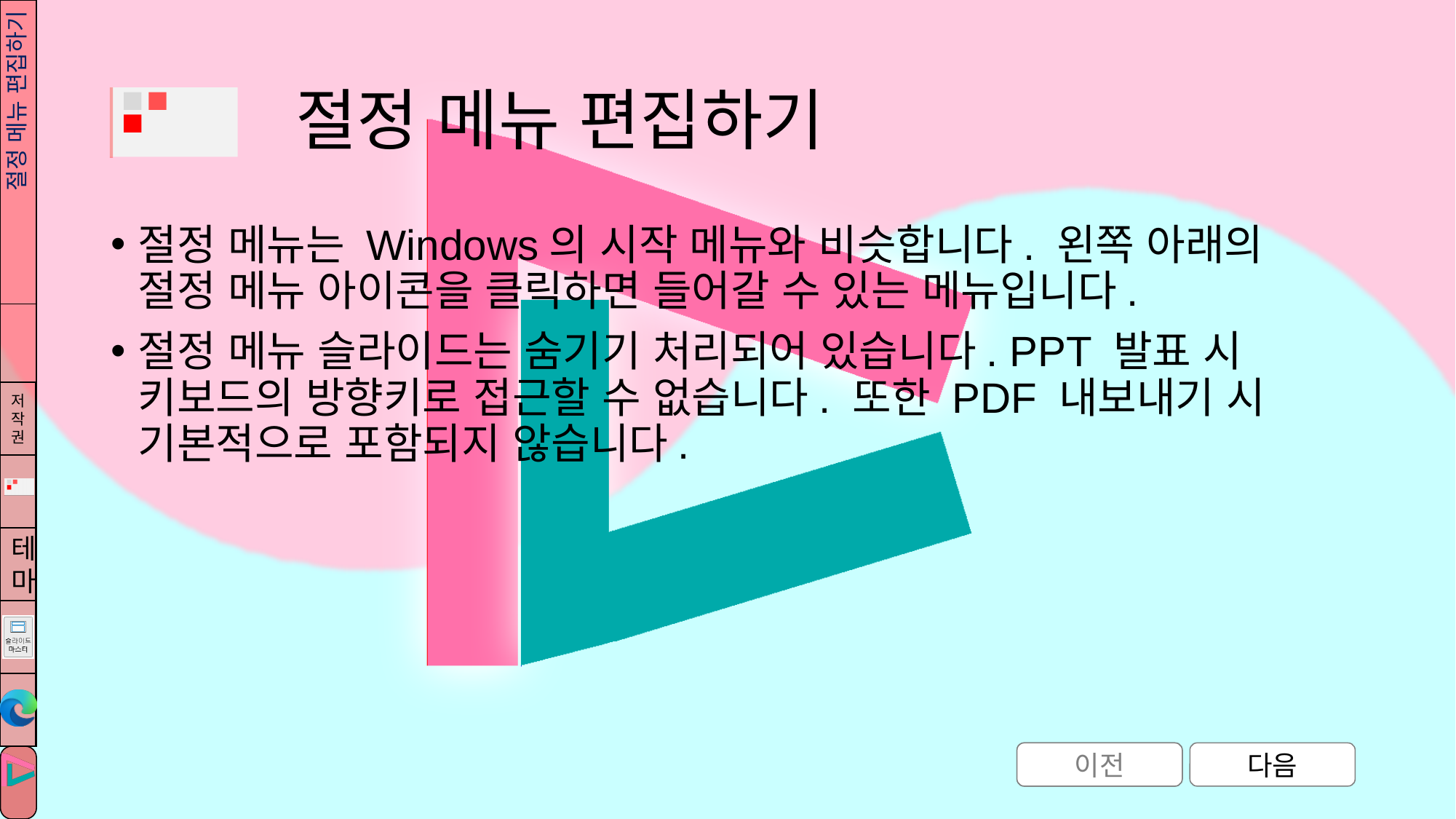

# 절정 메뉴 편집하기

절정 메뉴 편집하기
절정 메뉴는 Windows의 시작 메뉴와 비슷합니다. 왼쪽 아래의 절정 메뉴 아이콘을 클릭하면 들어갈 수 있는 메뉴입니다.
절정 메뉴 슬라이드는 숨기기 처리되어 있습니다. PPT 발표 시 키보드의 방향키로 접근할 수 없습니다. 또한 PDF 내보내기 시 기본적으로 포함되지 않습니다.
이전